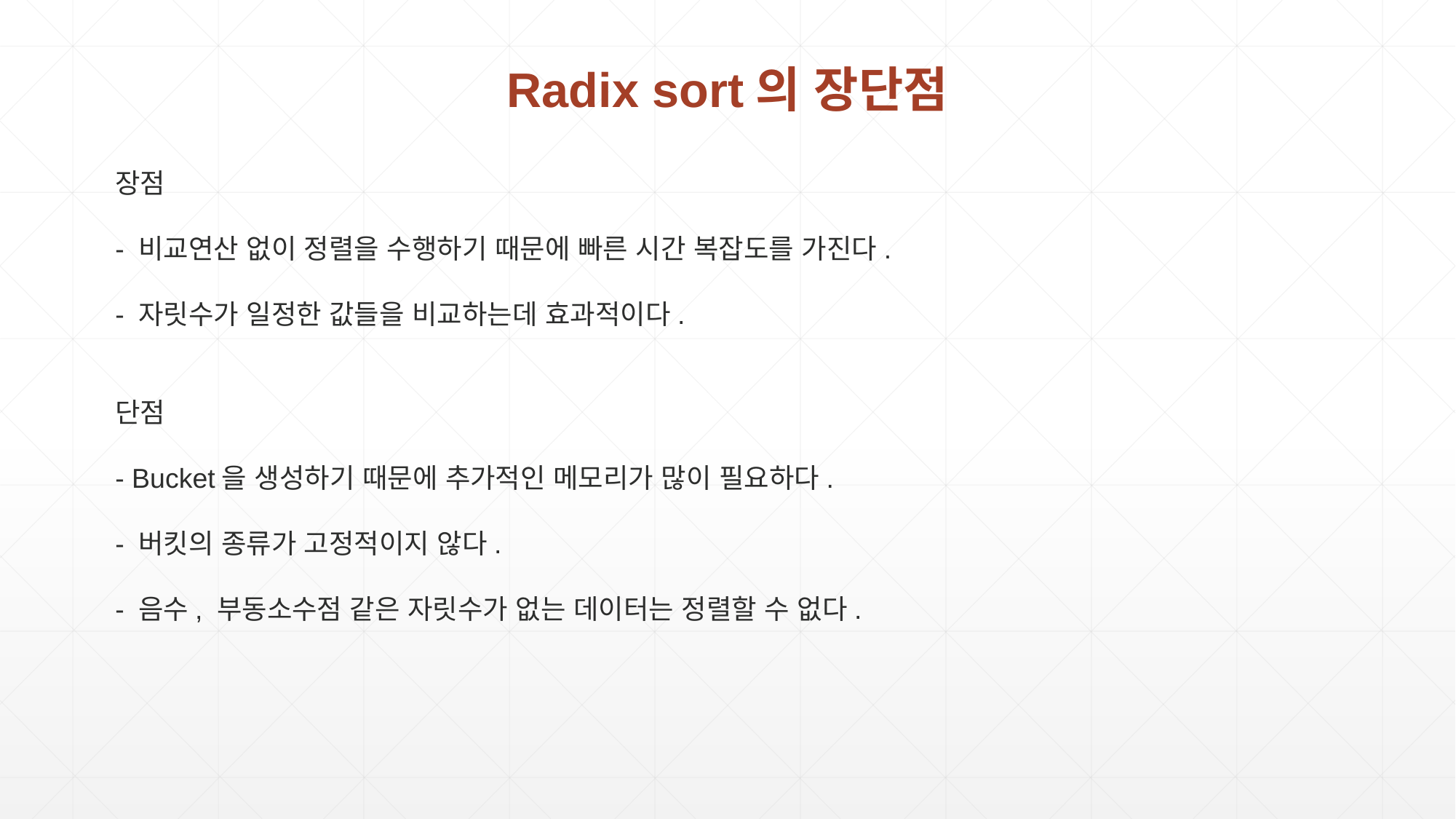

Radix sort의 장단점
장점

- 비교연산 없이 정렬을 수행하기 때문에 빠른 시간 복잡도를 가진다.

- 자릿수가 일정한 값들을 비교하는데 효과적이다.

단점

- Bucket을 생성하기 때문에 추가적인 메모리가 많이 필요하다.

- 버킷의 종류가 고정적이지 않다.

- 음수, 부동소수점 같은 자릿수가 없는 데이터는 정렬할 수 없다.